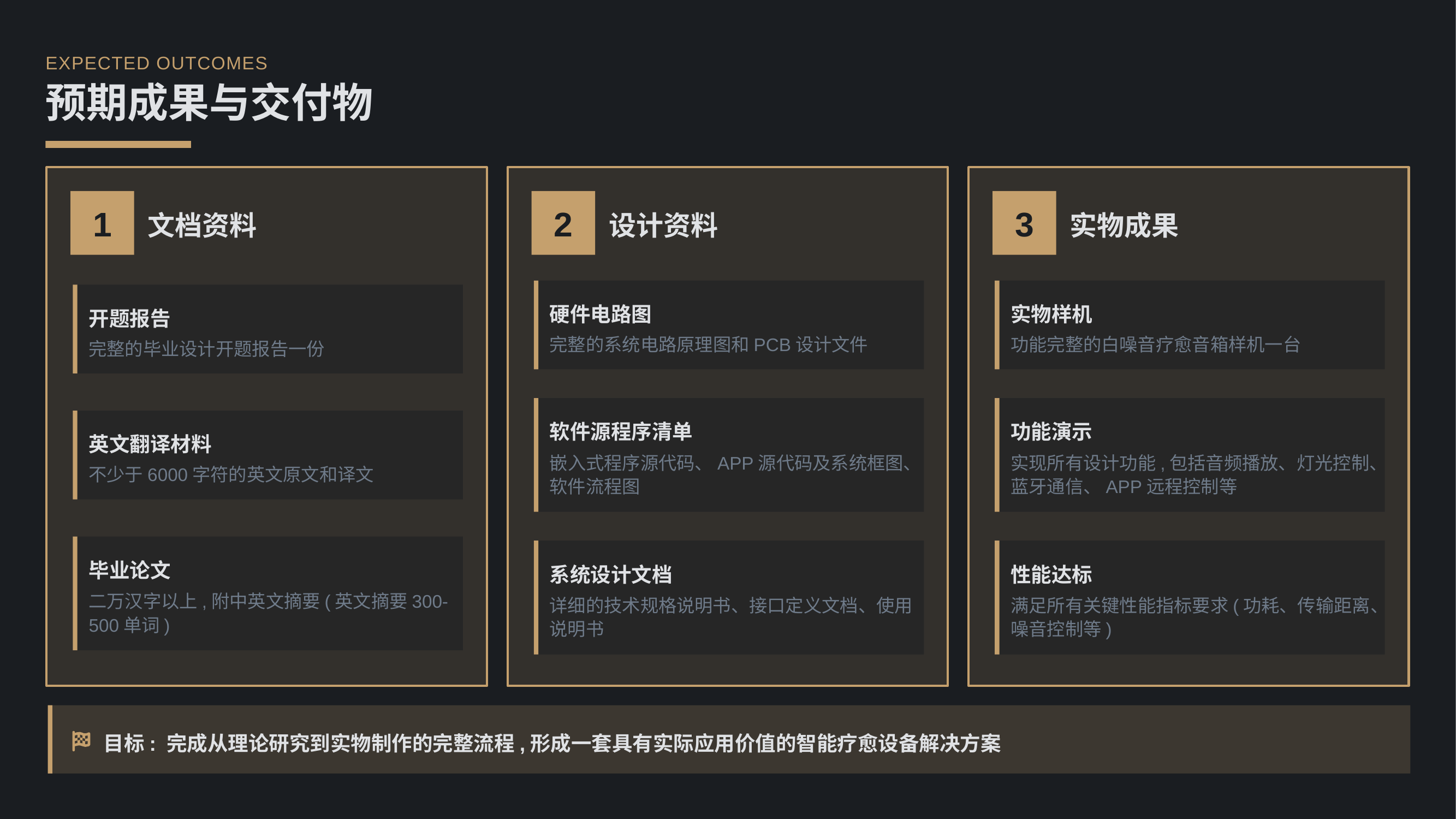

EXPECTED OUTCOMES
预期成果与交付物

1
2
3
文档资料
设计资料
实物成果

硬件电路图
实物样机
开题报告
完整的系统电路原理图和PCB设计文件
功能完整的白噪音疗愈音箱样机一台
完整的毕业设计开题报告一份

软件源程序清单
功能演示
英文翻译材料
嵌入式程序源代码、APP源代码及系统框图、软件流程图
实现所有设计功能,包括音频播放、灯光控制、蓝牙通信、APP远程控制等
不少于6000字符的英文原文和译文

毕业论文
系统设计文档
性能达标
二万汉字以上,附中英文摘要(英文摘要300-500单词)
详细的技术规格说明书、接口定义文档、使用说明书
满足所有关键性能指标要求(功耗、传输距离、噪音控制等)

目标: 完成从理论研究到实物制作的完整流程,形成一套具有实际应用价值的智能疗愈设备解决方案